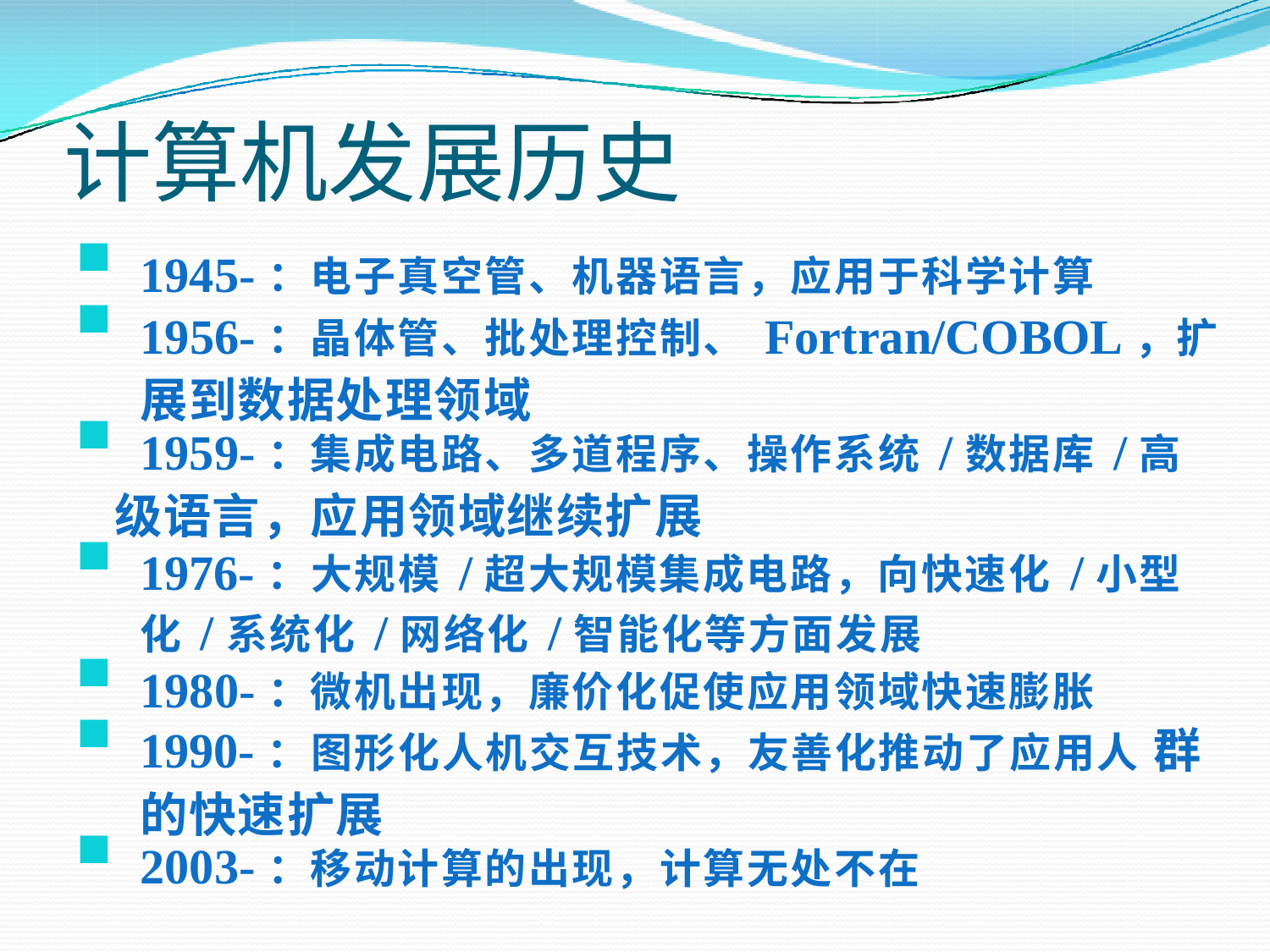

# 计算机发展历史
1945-：电子真空管、机器语言，应用于科学计算
1956-：晶体管、批处理控制、Fortran/COBOL，扩 展到数据处理领域
1959-：集成电路、多道程序、操作系统/数据库/高
级语言，应用领域继续扩展
1976-：大规模/超大规模集成电路，向快速化/小型 化/系统化/网络化/智能化等方面发展
1980-：微机出现，廉价化促使应用领域快速膨胀
1990-：图形化人机交互技术，友善化推动了应用人 群的快速扩展
2003-：移动计算的出现，计算无处不在